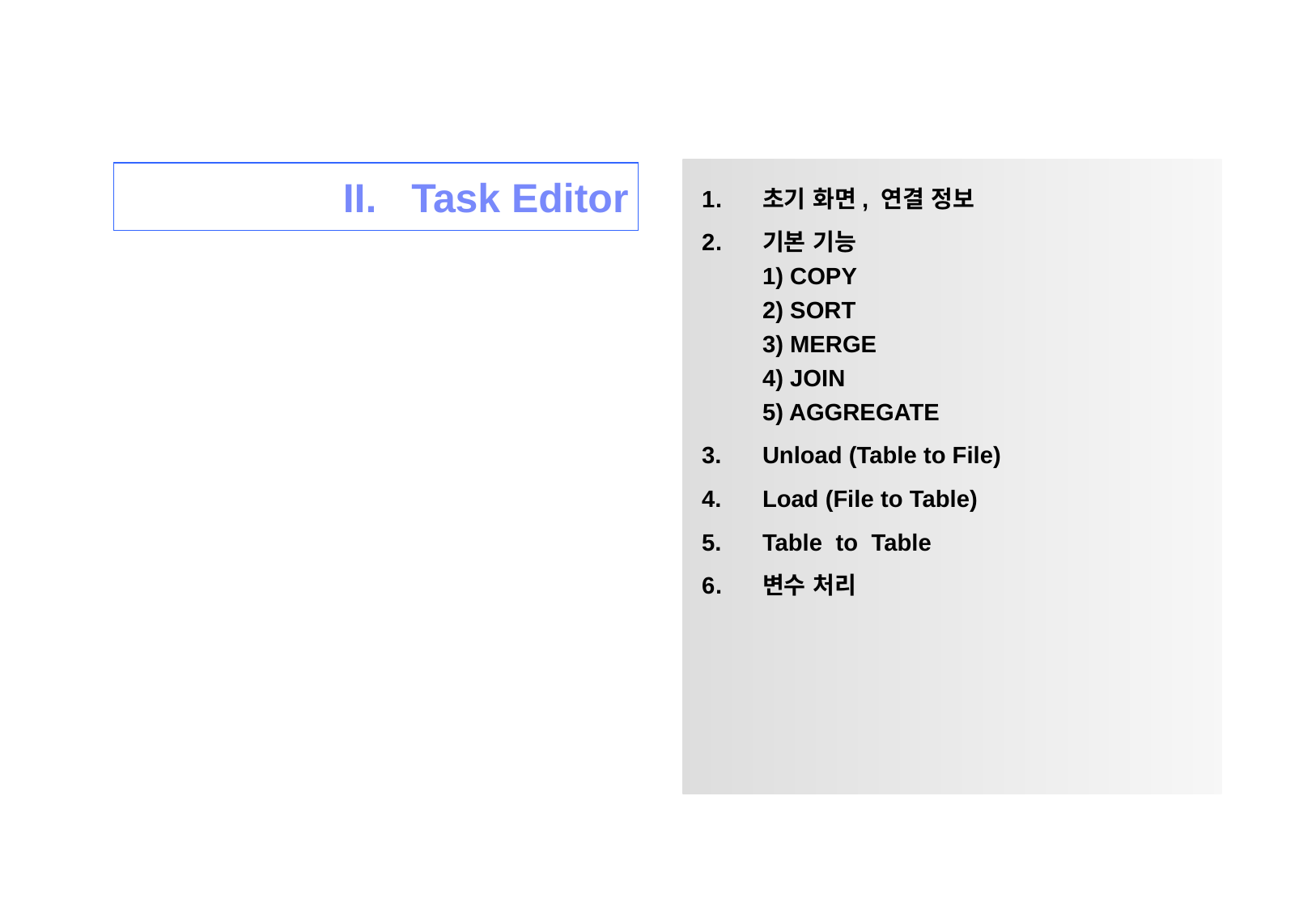

초기 화면, 연결 정보
기본 기능
1) COPY
2) SORT
3) MERGE
4) JOIN
5) AGGREGATE
Unload (Table to File)
Load (File to Table)
Table  to  Table
변수 처리

Task Editor